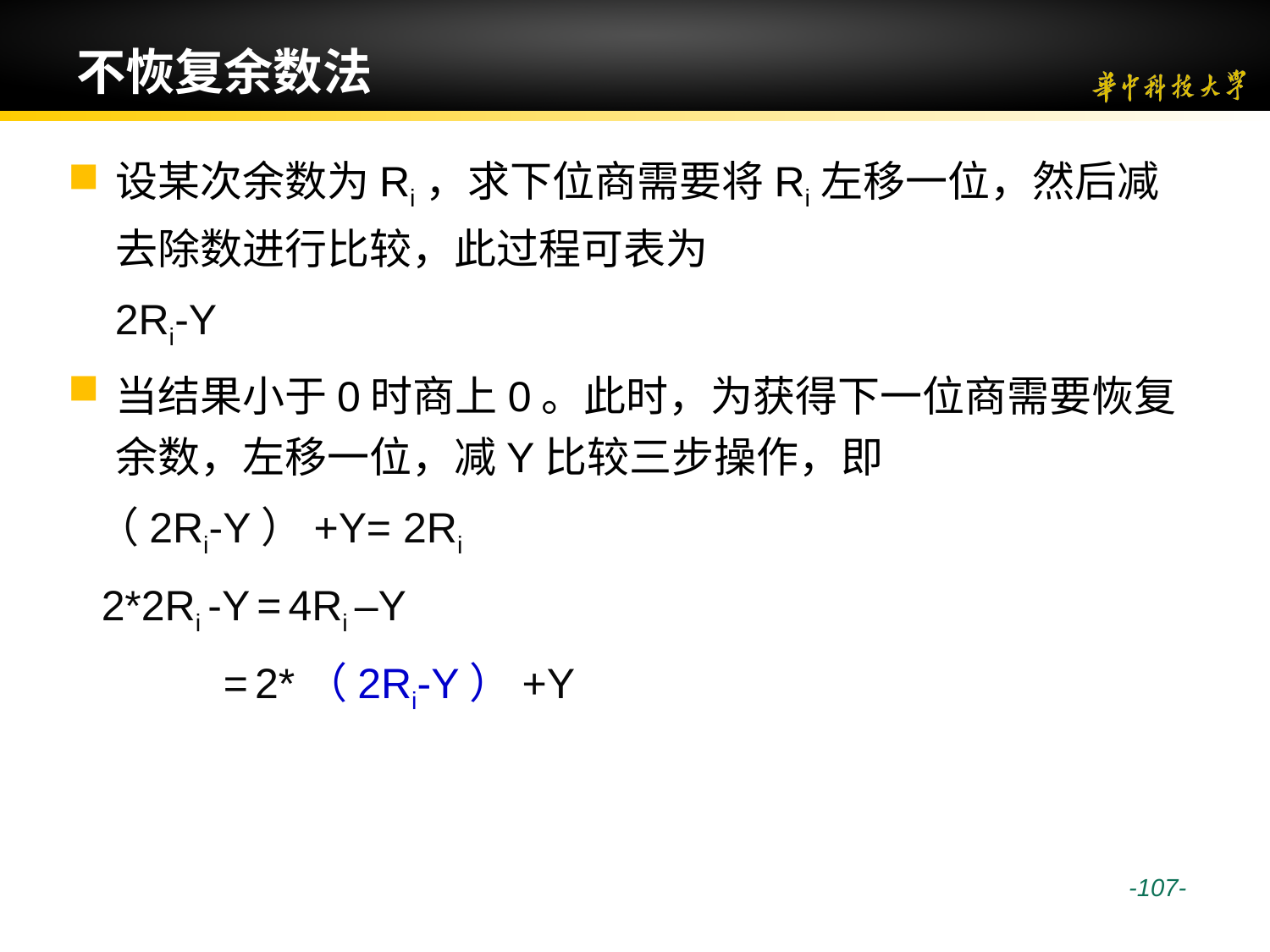

# 不恢复余数法
设某次余数为Ri，求下位商需要将Ri左移一位，然后减去除数进行比较，此过程可表为
    2Ri-Y
当结果小于0时商上0。此时，为获得下一位商需要恢复余数，左移一位，减Y比较三步操作，即
  （2Ri-Y）+Y= 2Ri
     2*2Ri -Y = 4Ri –Y
                       = 2*（2Ri-Y）+Y

 -107-